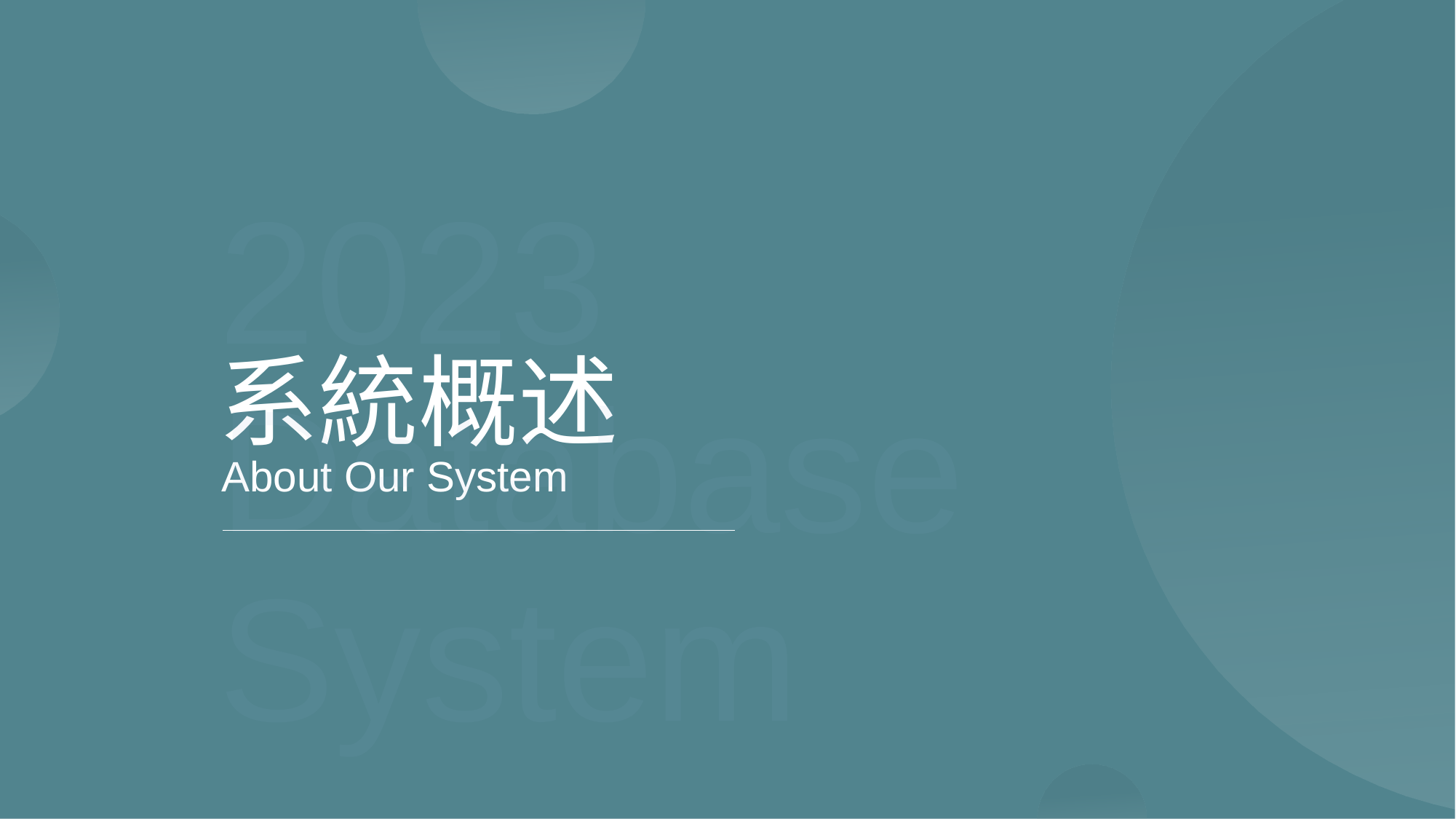

2023
Database System

系統概述
About Our System